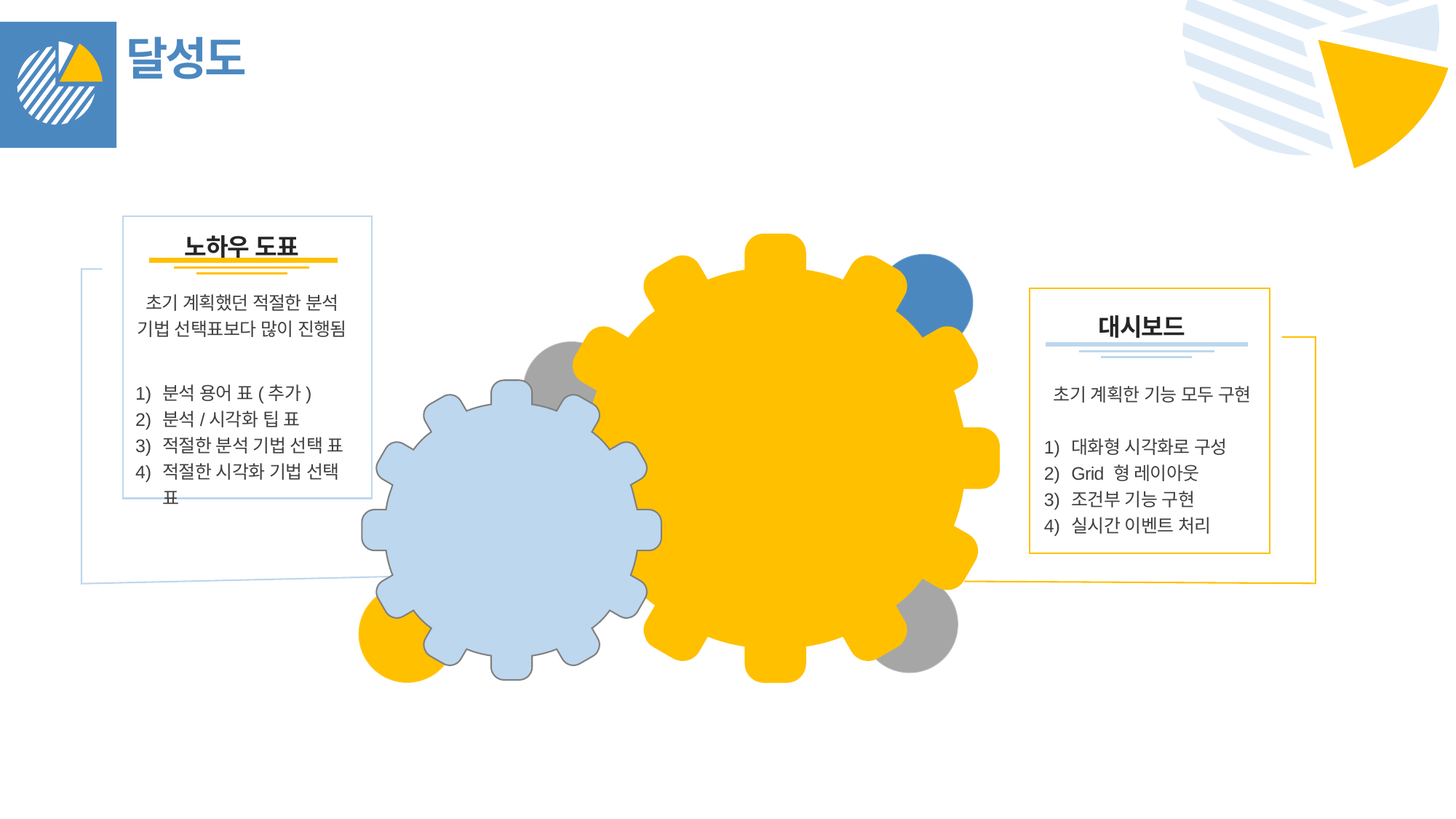

달성도

노하우 도표

초기 계획했던 적절한 분석 기법 선택표보다 많이 진행됨

대시보드

분석 용어 표(추가)
분석/시각화 팁 표
적절한 분석 기법 선택 표
적절한 시각화 기법 선택 표
초기 계획한 기능 모두 구현

대화형 시각화로 구성
Grid 형 레이아웃
조건부 기능 구현
실시간 이벤트 처리

100%
100%